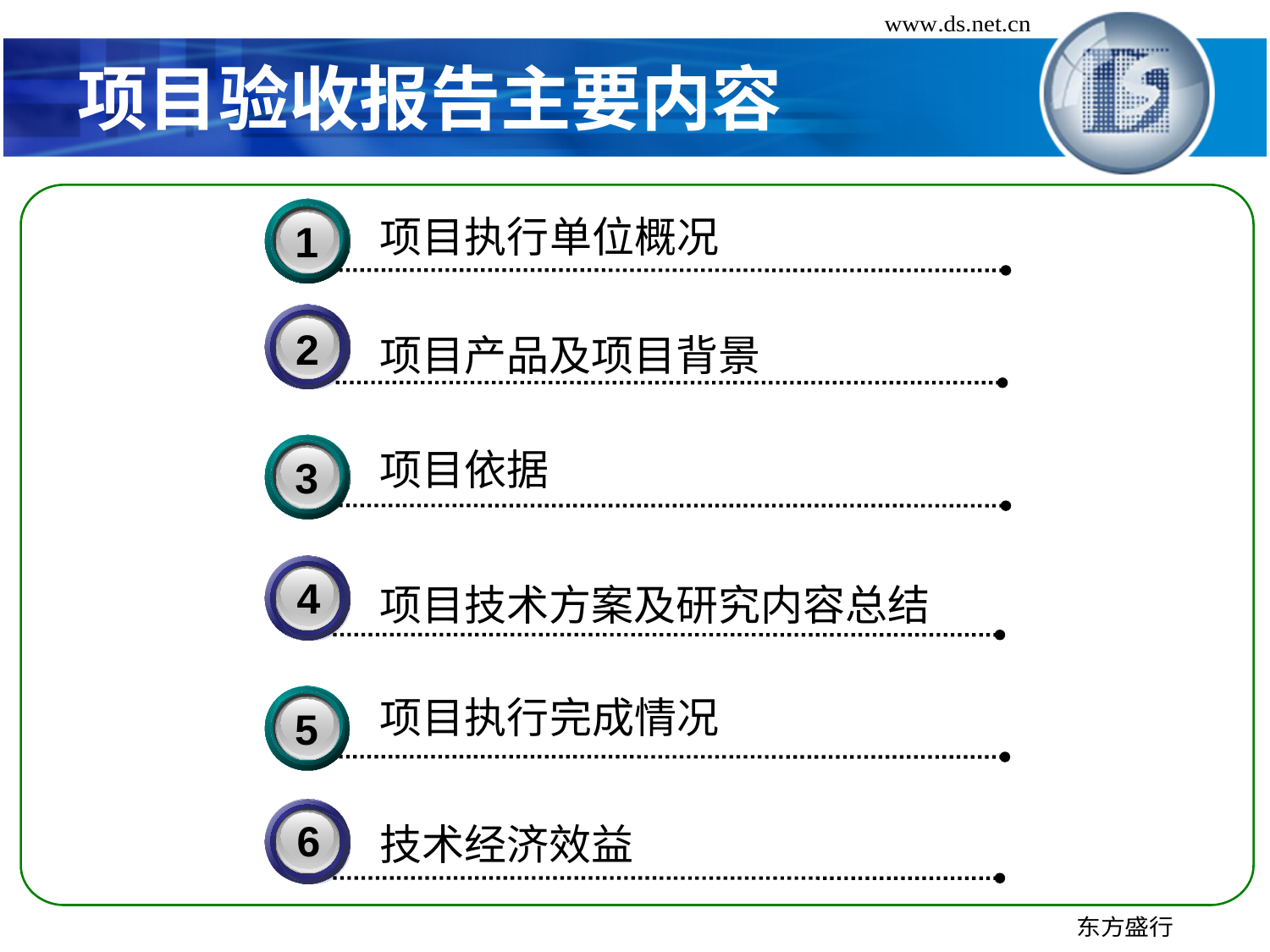

# 项目验收报告主要内容

3

1
项目执行单位概况

2
项目产品及项目背景

3

3
项目依据

4
项目技术方案及研究内容总结

项目执行完成情况

3

5

6
技术经济效益